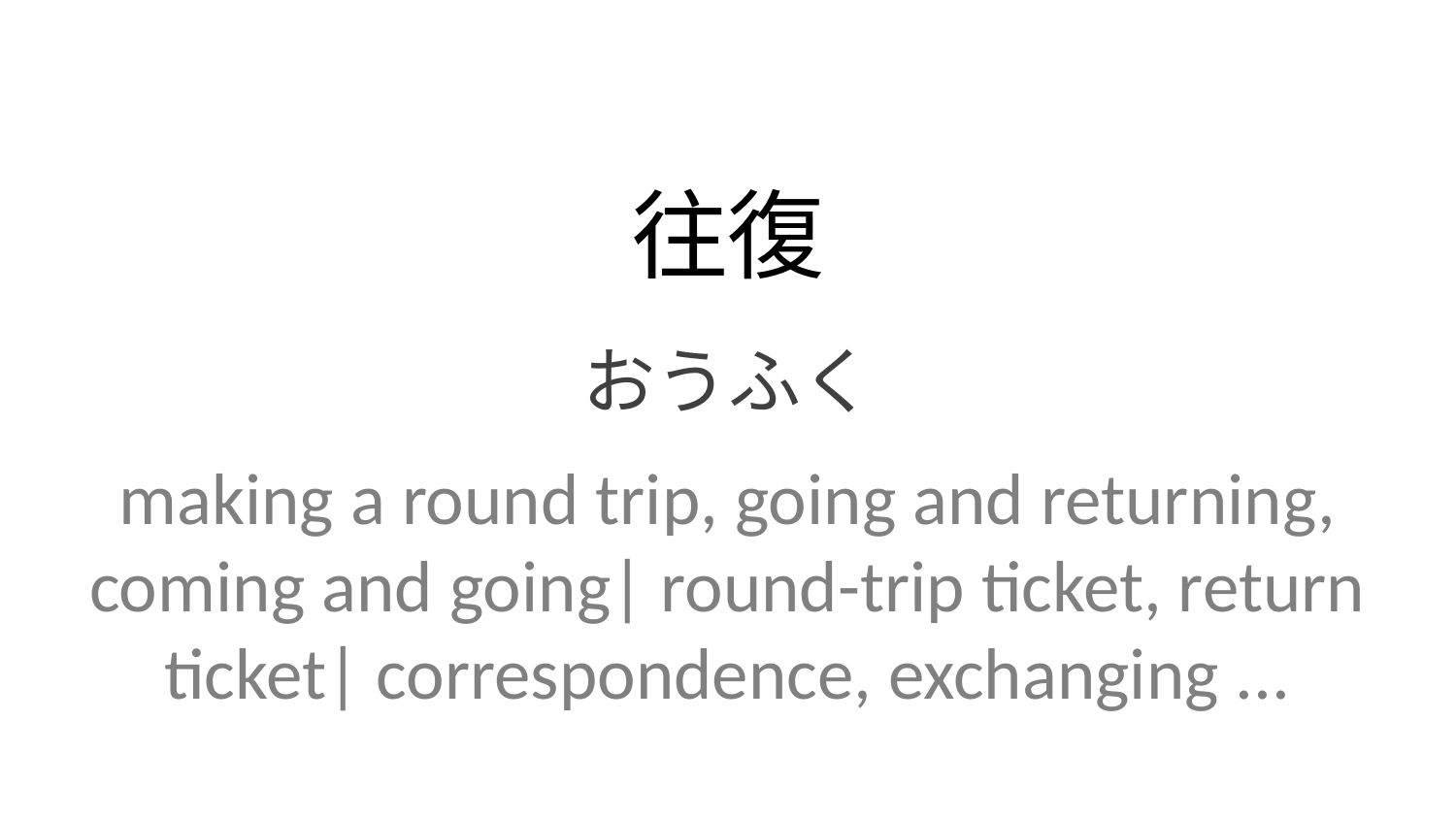

往復

おうふく
making a round trip, going and returning, coming and going| round-trip ticket, return ticket| correspondence, exchanging ...